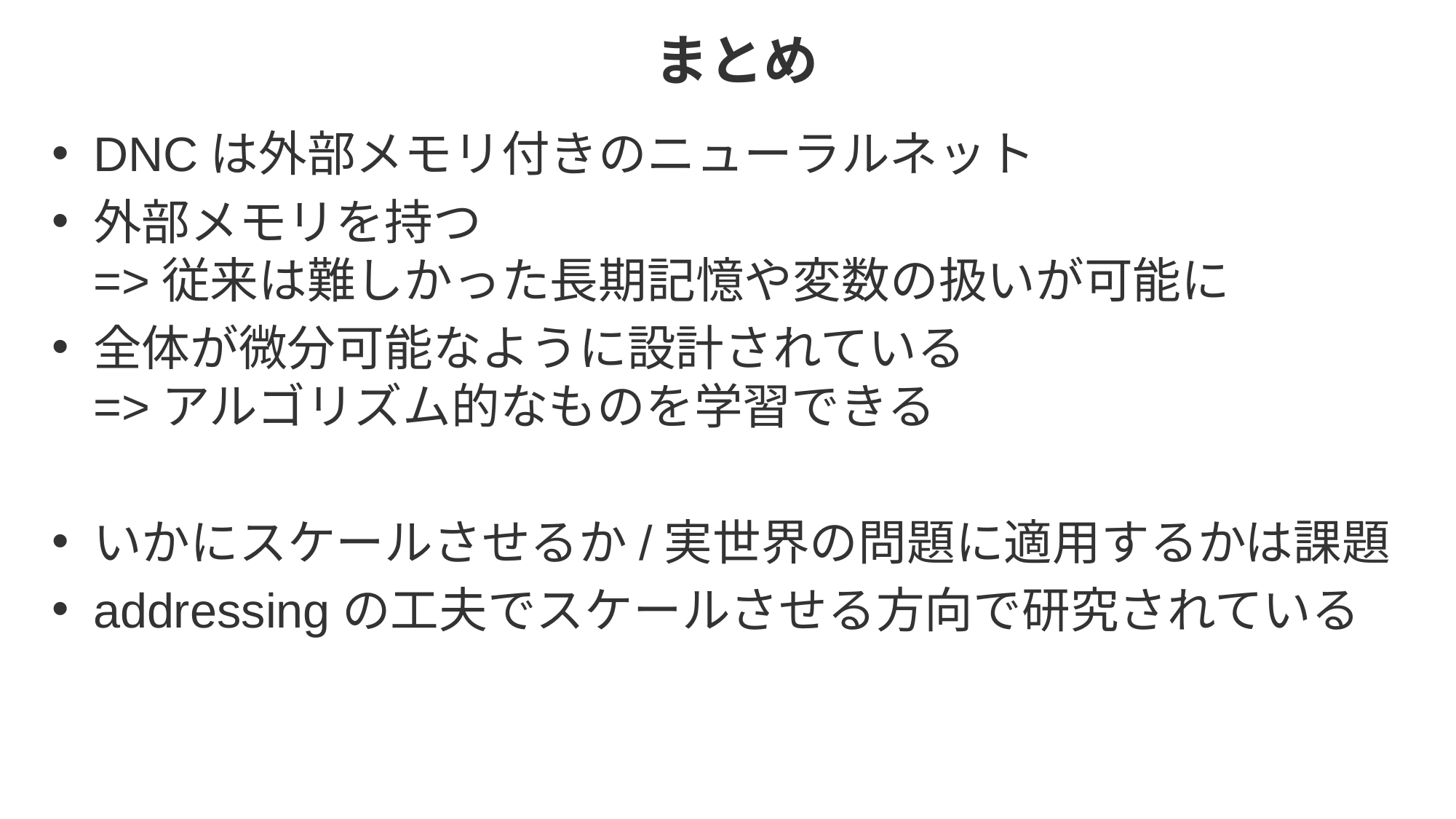

# まとめ
DNCは外部メモリ付きのニューラルネット
外部メモリを持つ
=>従来は難しかった長期記憶や変数の扱いが可能に
全体が微分可能なように設計されている
=>アルゴリズム的なものを学習できる

いかにスケールさせるか/実世界の問題に適用するかは課題
addressingの工夫でスケールさせる方向で研究されている